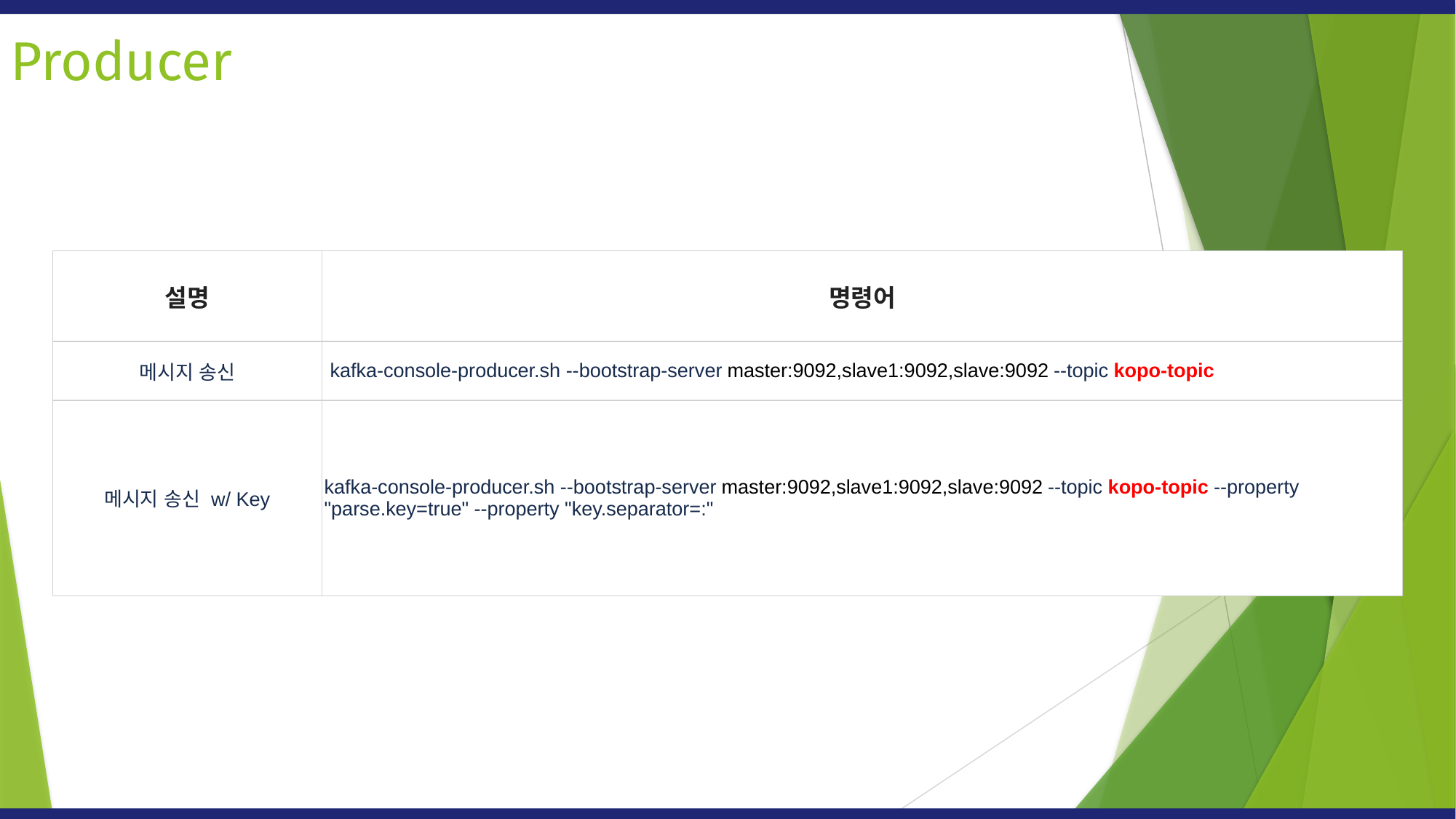

Producer
| 설명 | 명령어 |
| --- | --- |
| 메시지 송신 | kafka-console-producer.sh --bootstrap-server master:9092,slave1:9092,slave:9092 --topic kopo-topic |
| 메시지 송신 w/ Key | kafka-console-producer.sh --bootstrap-server master:9092,slave1:9092,slave:9092 --topic kopo-topic --property "parse.key=true" --property "key.separator=:" |